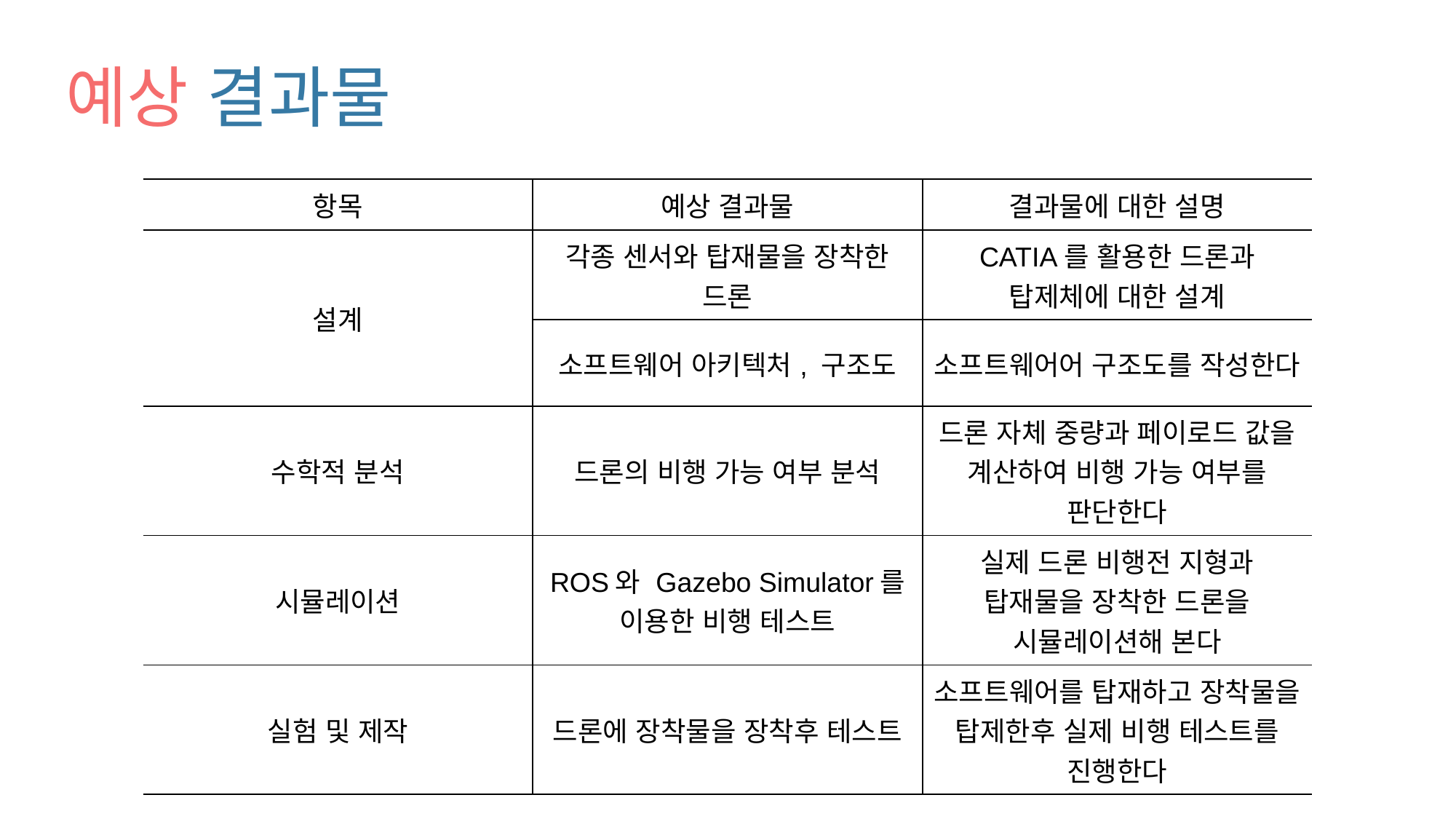

# 예상 결과물
| 항목 | 예상 결과물 | 결과물에 대한 설명 |
| --- | --- | --- |
| 설계 | 각종 센서와 탑재물을 장착한 드론 | CATIA를 활용한 드론과 탑제체에 대한 설계 |
|  | 소프트웨어 아키텍처, 구조도 | 소프트웨어어 구조도를 작성한다 |
| 수학적 분석 | 드론의 비행 가능 여부 분석 | 드론 자체 중량과 페이로드 값을 계산하여 비행 가능 여부를 판단한다 |
| 시뮬레이션 | ROS와 Gazebo Simulator를 이용한 비행 테스트 | 실제 드론 비행전 지형과 탑재물을 장착한 드론을 시뮬레이션해 본다 |
| 실험 및 제작 | 드론에 장착물을 장착후 테스트 | 소프트웨어를 탑재하고 장착물을 탑제한후 실제 비행 테스트를 진행한다 |